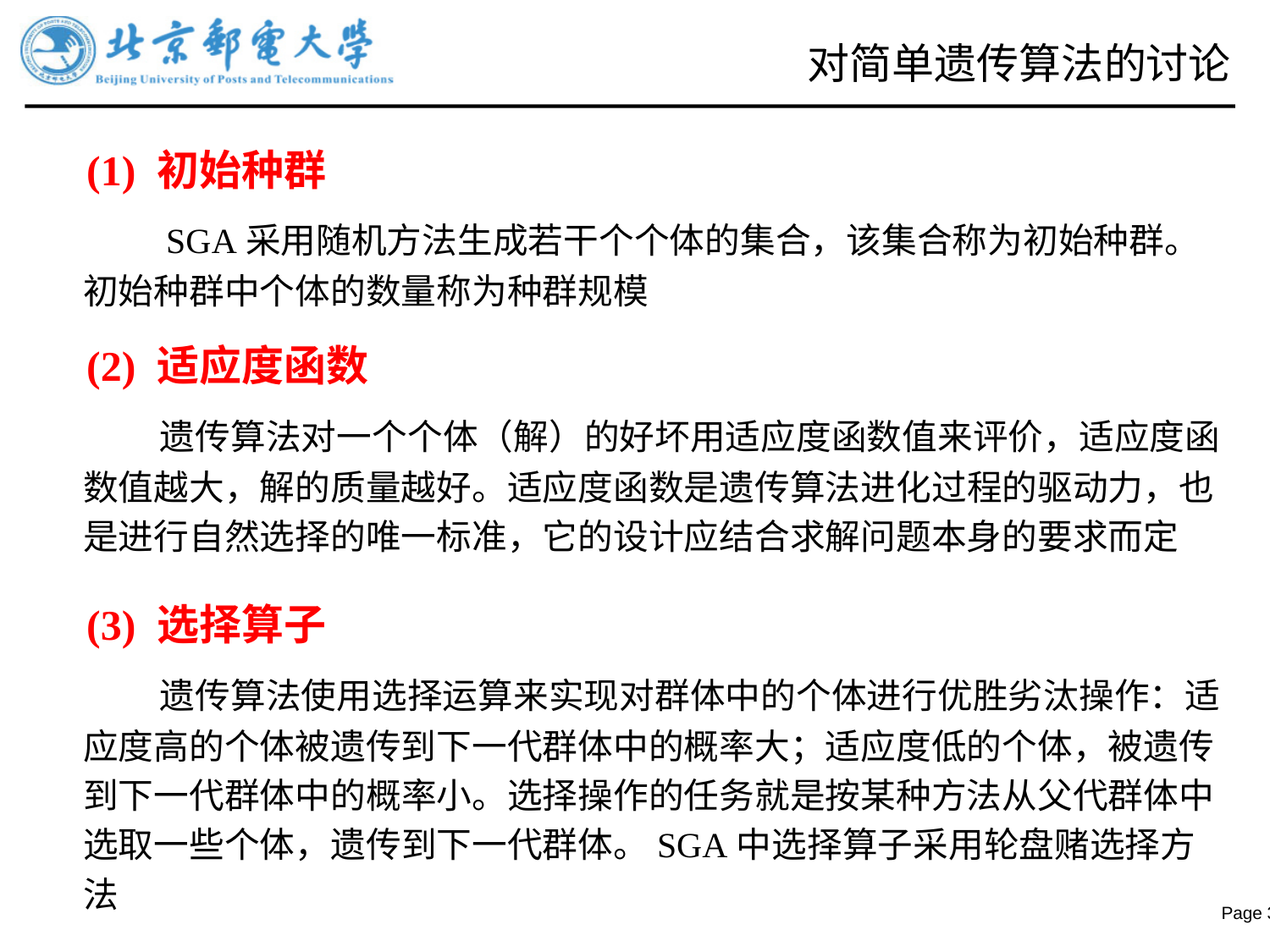

# 对简单遗传算法的讨论
(1) 初始种群
        SGA采用随机方法生成若干个个体的集合，该集合称为初始种群。初始种群中个体的数量称为种群规模
(2) 适应度函数
       遗传算法对一个个体（解）的好坏用适应度函数值来评价，适应度函数值越大，解的质量越好。适应度函数是遗传算法进化过程的驱动力，也是进行自然选择的唯一标准，它的设计应结合求解问题本身的要求而定
(3) 选择算子
       遗传算法使用选择运算来实现对群体中的个体进行优胜劣汰操作：适应度高的个体被遗传到下一代群体中的概率大；适应度低的个体，被遗传到下一代群体中的概率小。选择操作的任务就是按某种方法从父代群体中选取一些个体，遗传到下一代群体。SGA中选择算子采用轮盘赌选择方法